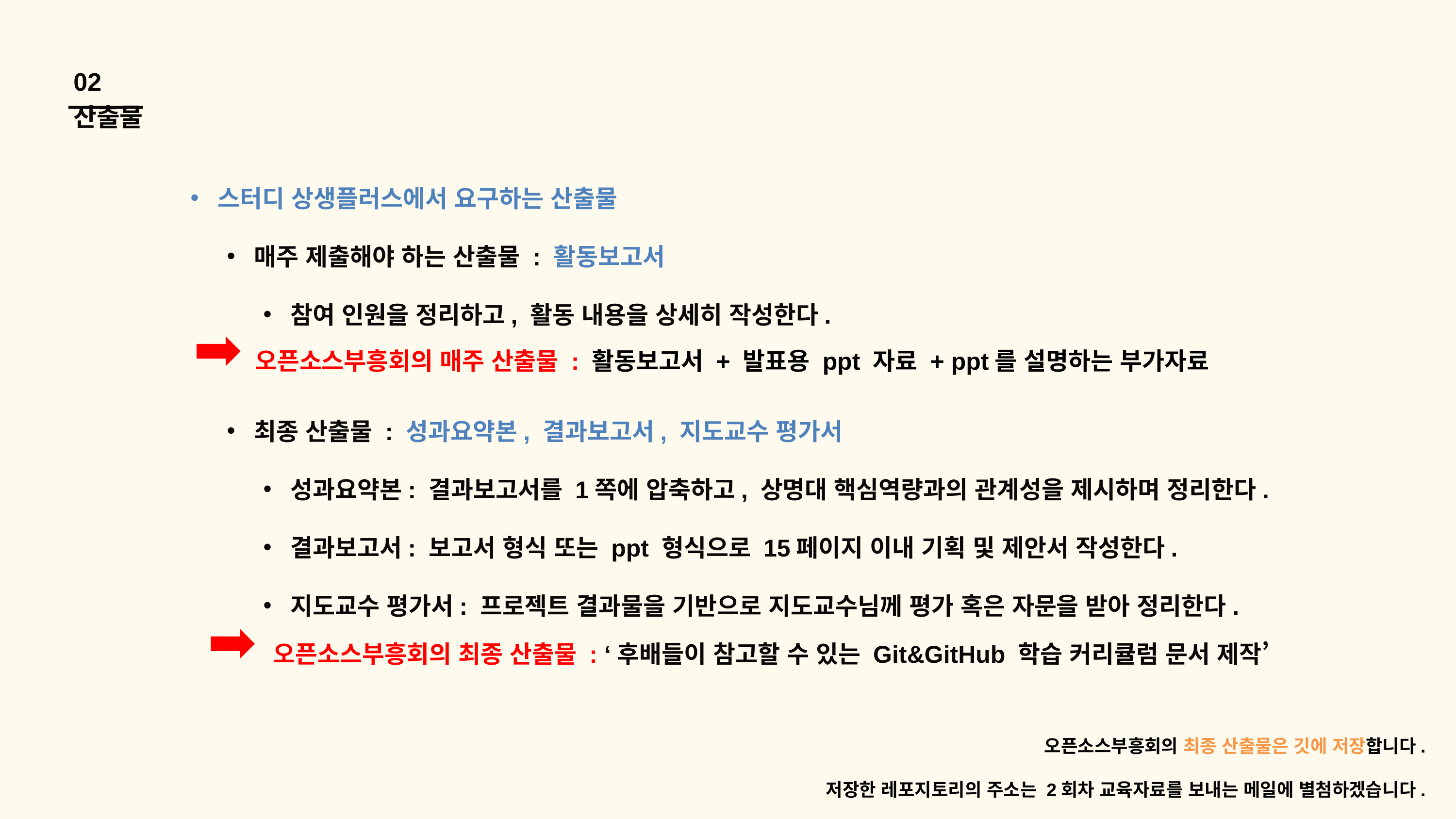

02 산출물

스터디 상생플러스에서 요구하는 산출물
매주 제출해야 하는 산출물 : 활동보고서
참여 인원을 정리하고, 활동 내용을 상세히 작성한다.

최종 산출물 : 성과요약본, 결과보고서, 지도교수 평가서
성과요약본: 결과보고서를 1쪽에 압축하고, 상명대 핵심역량과의 관계성을 제시하며 정리한다.
결과보고서: 보고서 형식 또는 ppt 형식으로 15페이지 이내 기획 및 제안서 작성한다.
지도교수 평가서: 프로젝트 결과물을 기반으로 지도교수님께 평가 혹은 자문을 받아 정리한다.
오픈소스부흥회의 매주 산출물 : 활동보고서 + 발표용 ppt 자료 + ppt를 설명하는 부가자료

오픈소스부흥회의 최종 산출물 : ‘후배들이 참고할 수 있는 Git&GitHub 학습 커리큘럼 문서 제작’

오픈소스부흥회의 최종 산출물은 깃에 저장합니다.
저장한 레포지토리의 주소는 2회차 교육자료를 보내는 메일에 별첨하겠습니다.